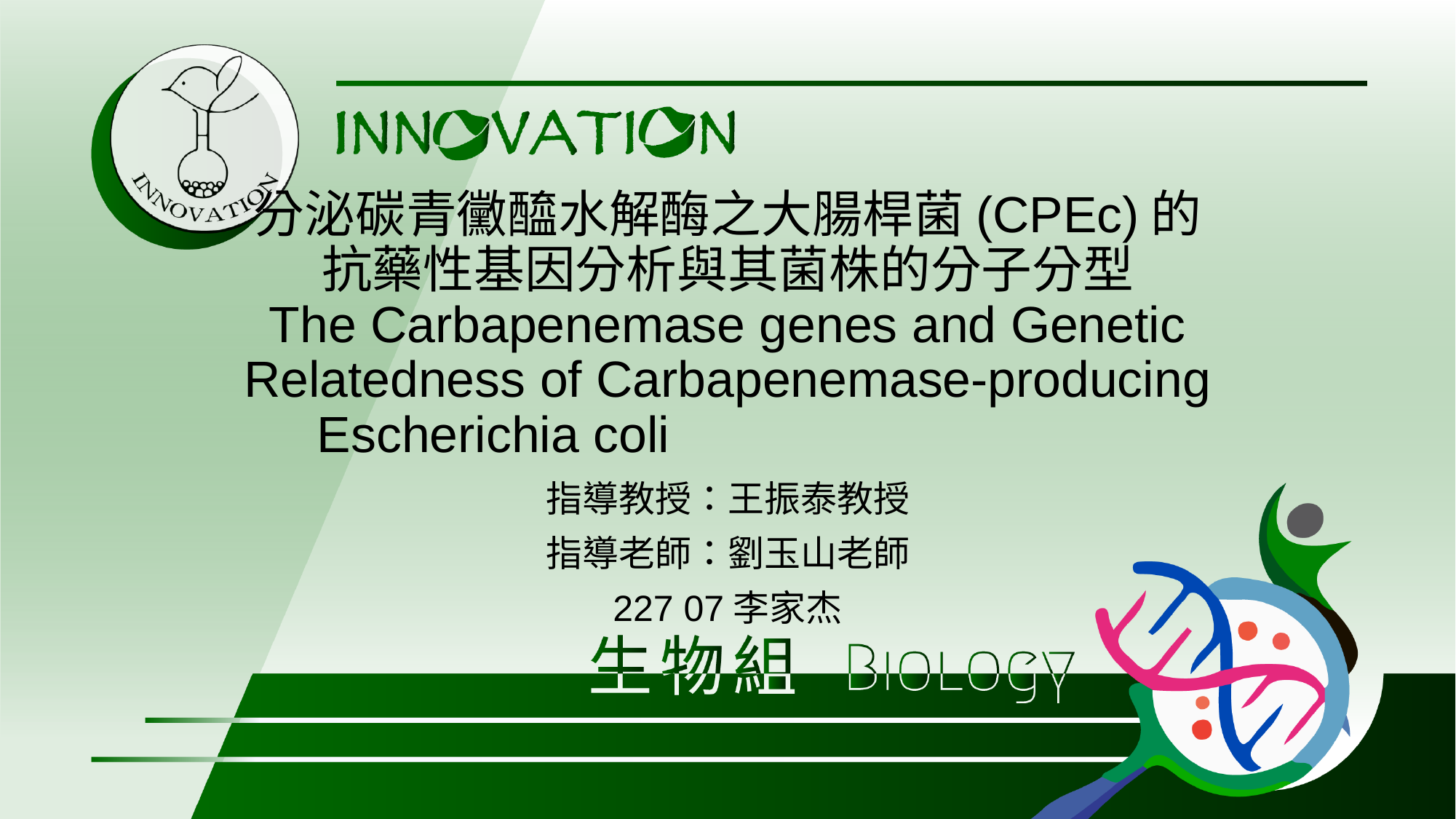

分泌碳青黴醯水解酶之大腸桿菌(CPEc)的
抗藥性基因分析與其菌株的分子分型
The Carbapenemase genes and Genetic Relatedness of Carbapenemase-producing Escherichia coli
指導教授：王振泰教授
指導老師：劉玉山老師
227 07李家杰